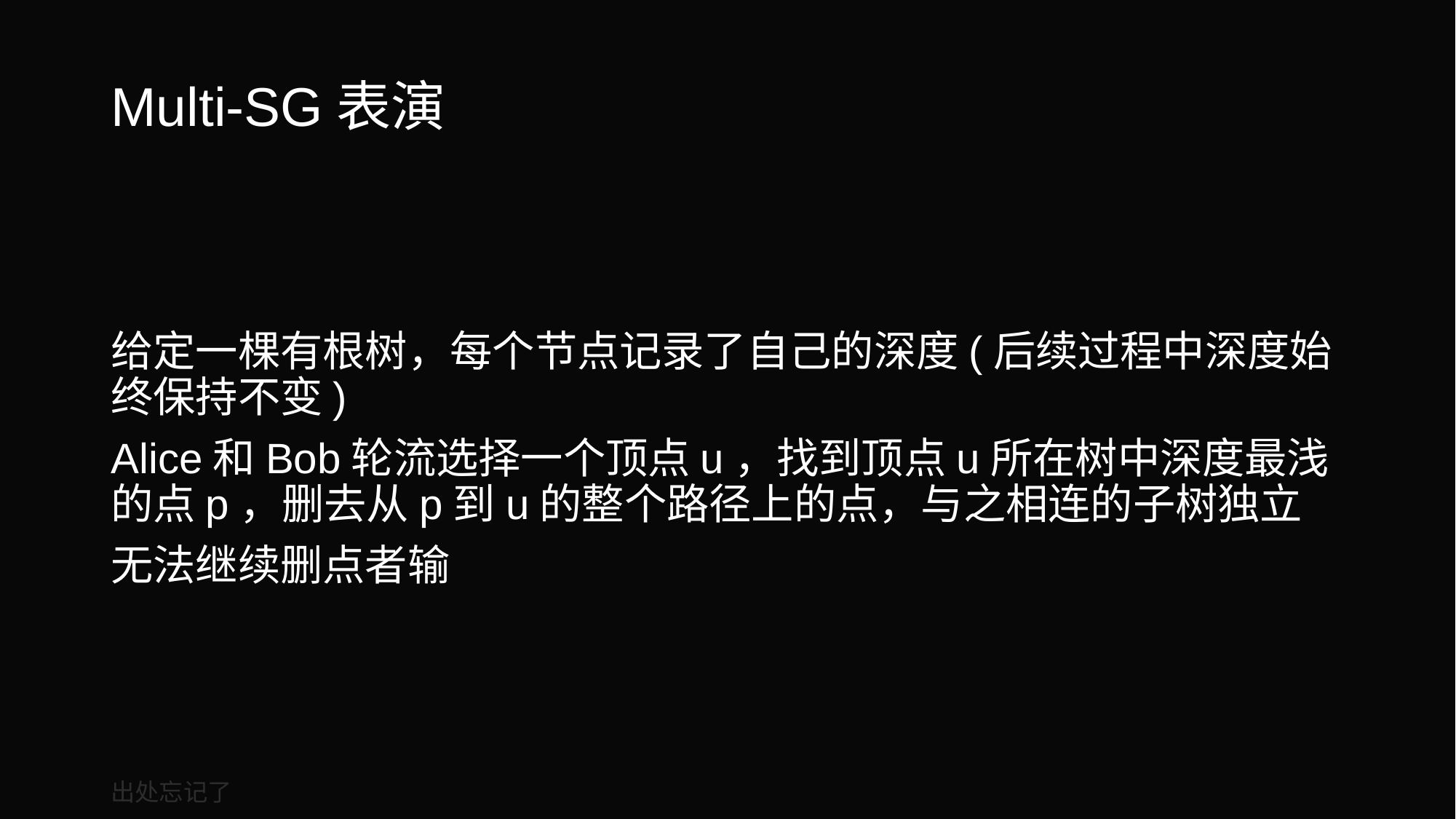

# Multi-SG表演
给定一棵有根树，每个节点记录了自己的深度(后续过程中深度始终保持不变)
Alice和Bob轮流选择一个顶点u，找到顶点u所在树中深度最浅的点p，删去从p到u的整个路径上的点，与之相连的子树独立
无法继续删点者输
出处忘记了